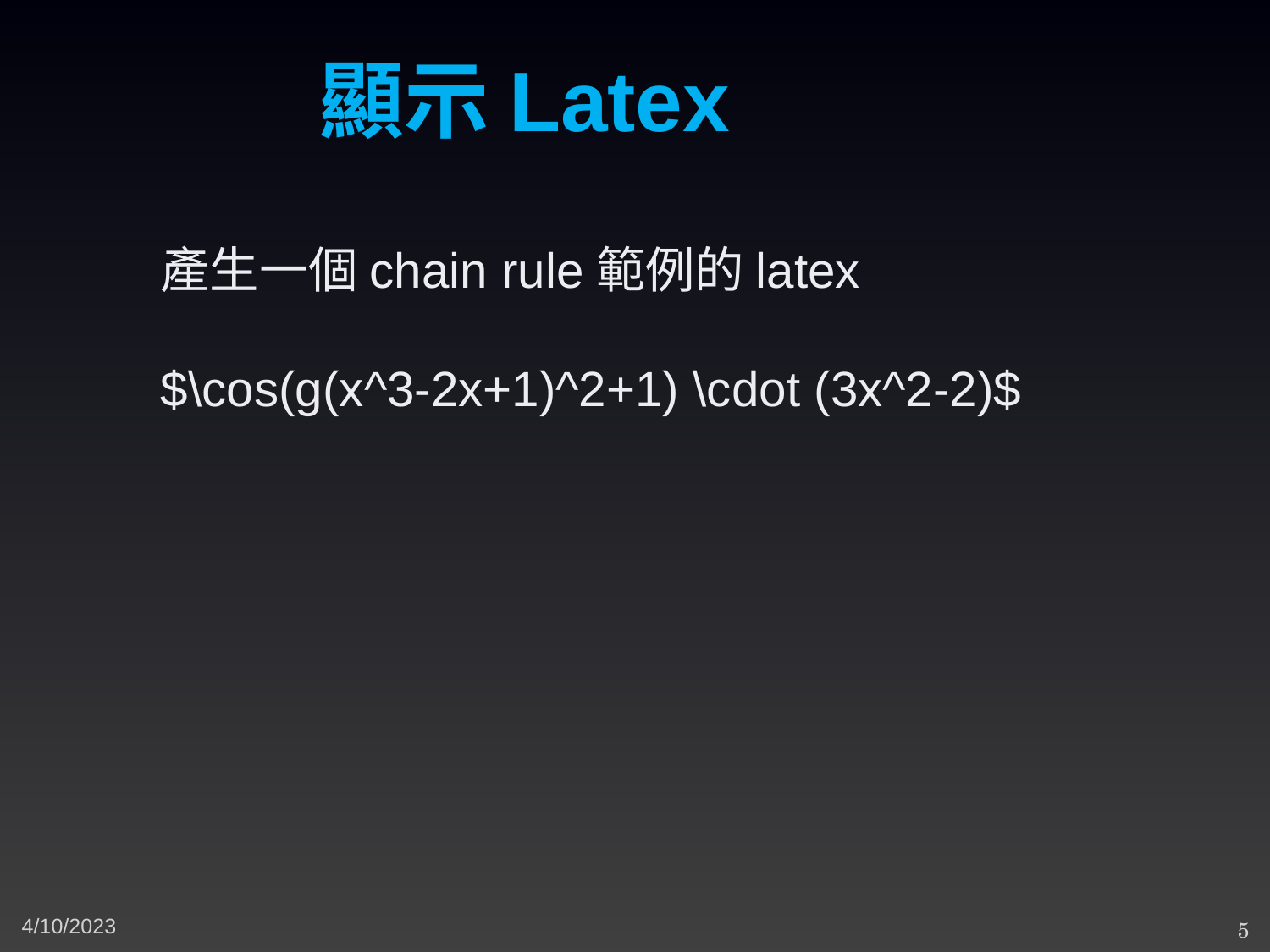

顯示Latex
產生一個chain rule範例的latex

$\cos(g(x^3-2x+1)^2+1) \cdot (3x^2-2)$
4/10/2023
5